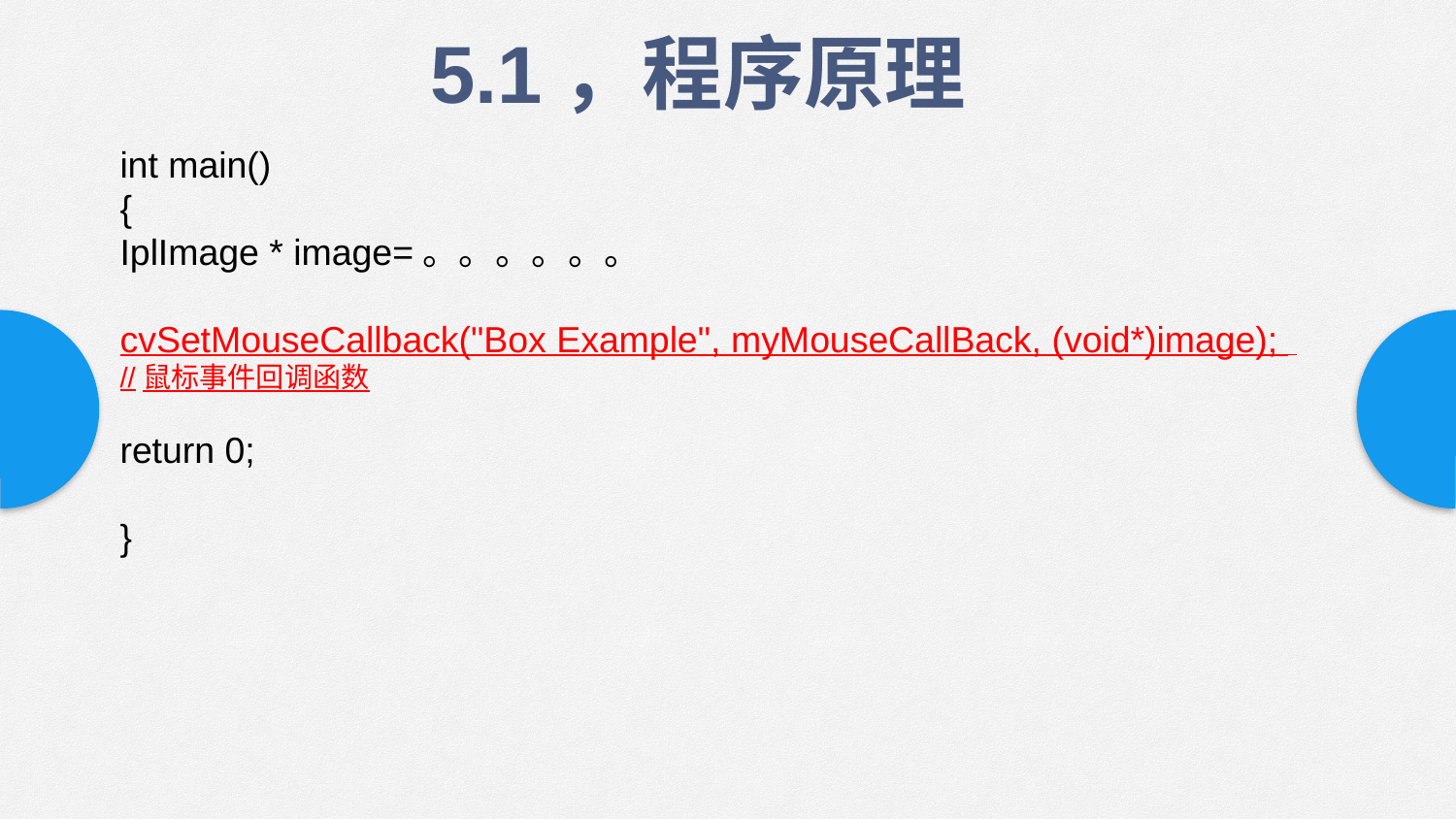

5.1，程序原理
int main()
{
IplImage * image=。。。。。。

cvSetMouseCallback("Box Example", myMouseCallBack, (void*)image);
//鼠标事件回调函数

return 0;

}